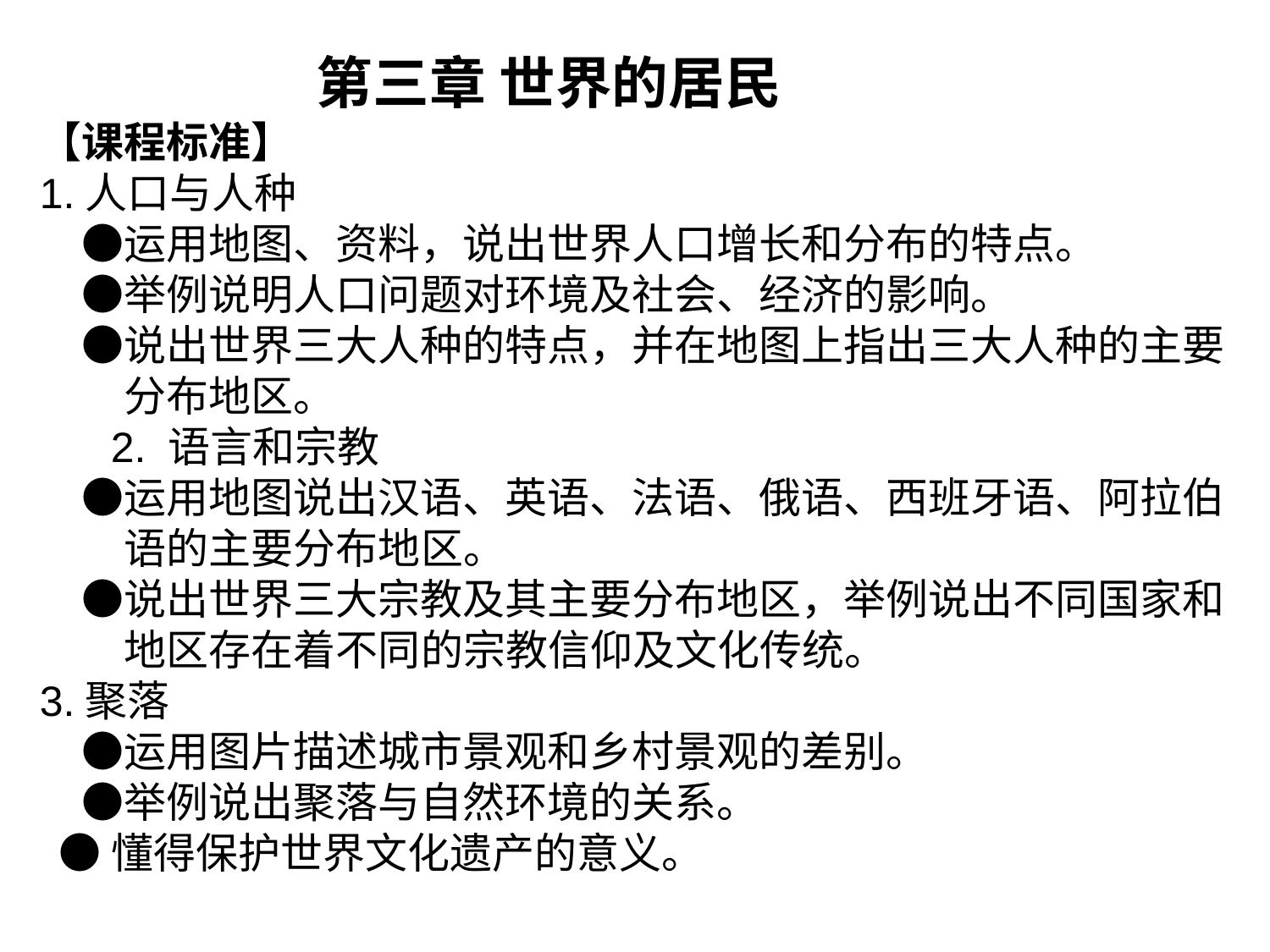

第三章 世界的居民
【课程标准】
1.人口与人种
　●运用地图、资料，说出世界人口增长和分布的特点。
　●举例说明人口问题对环境及社会、经济的影响。
　●说出世界三大人种的特点，并在地图上指出三大人种的主要分布地区。
      2. 语言和宗教
　●运用地图说出汉语、英语、法语、俄语、西班牙语、阿拉伯语的主要分布地区。
　●说出世界三大宗教及其主要分布地区，举例说出不同国家和地区存在着不同的宗教信仰及文化传统。
3.聚落
　●运用图片描述城市景观和乡村景观的差别。
　●举例说出聚落与自然环境的关系。
  ●懂得保护世界文化遗产的意义。